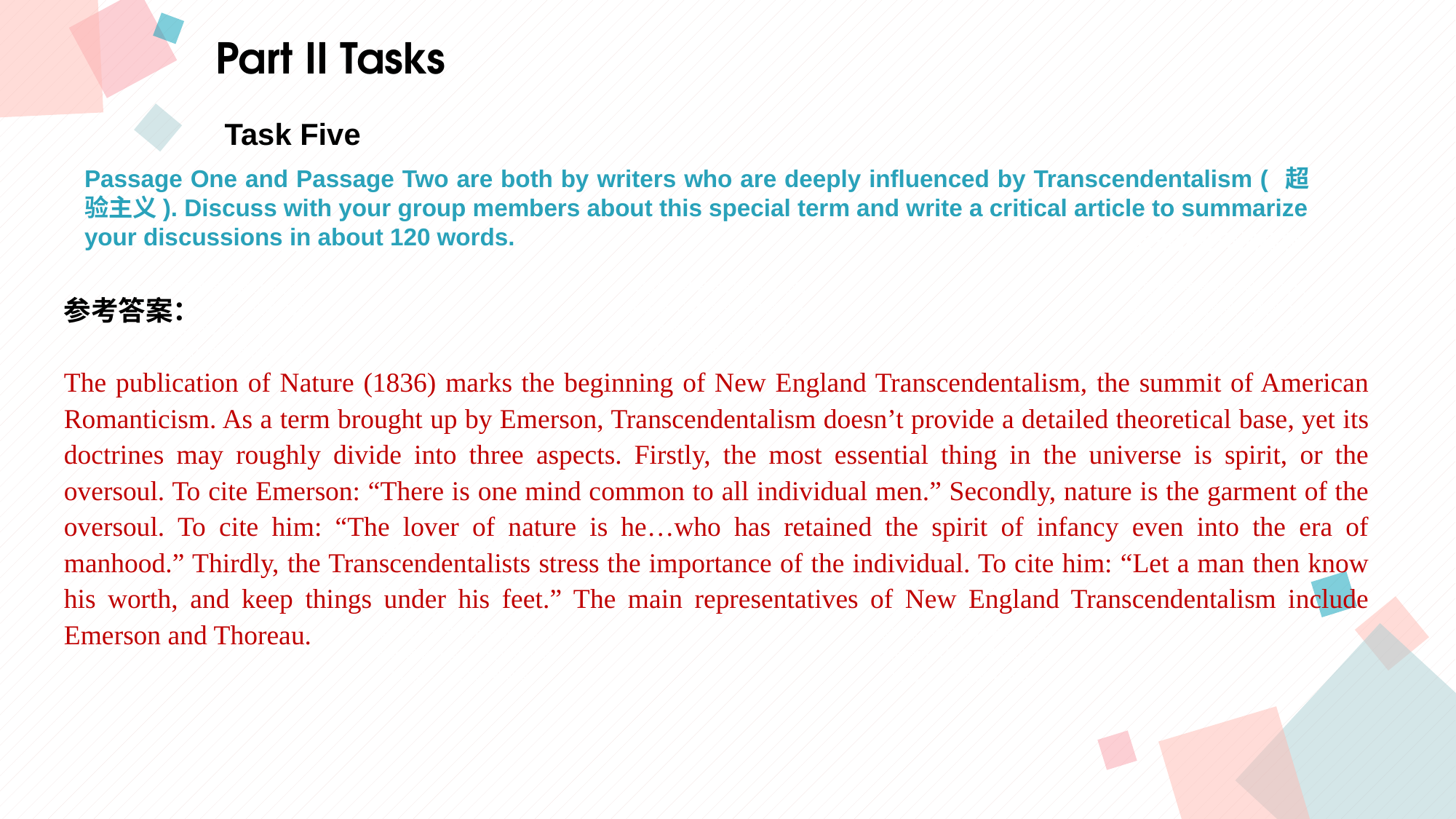

Part II Tasks
Task Five
Passage One and Passage Two are both by writers who are deeply influenced by Transcendentalism ( 超验主义). Discuss with your group members about this special term and write a critical article to summarize your discussions in about 120 words.
点击此处添加标题
点击此处添加标题
标题数字等都可以通过点击和重新输入进行更改，顶部“开始”面板中可以对字体、字号、颜色等进行修改。建议正文8-14号字，1.3倍字间距。
标题数字等都可以通过点击和重新输入进行更改，顶部“开始”面板中可以对字体、字号、颜色等进行修改。建议正文8-14号字，1.3倍字间距。
标题数字等都可以通过点击和重新输入进行更改，顶部“开始”面板中可以对字体、字号、颜色等进行修改。建议正文8-14号字，1.3倍字间距。
参考答案：

The publication of Nature (1836) marks the beginning of New England Transcendentalism, the summit of American Romanticism. As a term brought up by Emerson, Transcendentalism doesn’t provide a detailed theoretical base, yet its doctrines may roughly divide into three aspects. Firstly, the most essential thing in the universe is spirit, or the oversoul. To cite Emerson: “There is one mind common to all individual men.” Secondly, nature is the garment of the oversoul. To cite him: “The lover of nature is he…who has retained the spirit of infancy even into the era of manhood.” Thirdly, the Transcendentalists stress the importance of the individual. To cite him: “Let a man then know his worth, and keep things under his feet.” The main representatives of New England Transcendentalism include Emerson and Thoreau.
点击此处添加标题
标题数字等都可以通过点击和重新输入进行更改，顶部“开始”面板中可以对字体、字号、颜色等进行修改。建议正文8-14号字，1.3倍字间距。
标题数字等都可以通过点击和重新输入进行更改，顶部“开始”面板中可以对字体、字号、颜色等进行修改。建议正文8-14号字，1.3倍字间距。